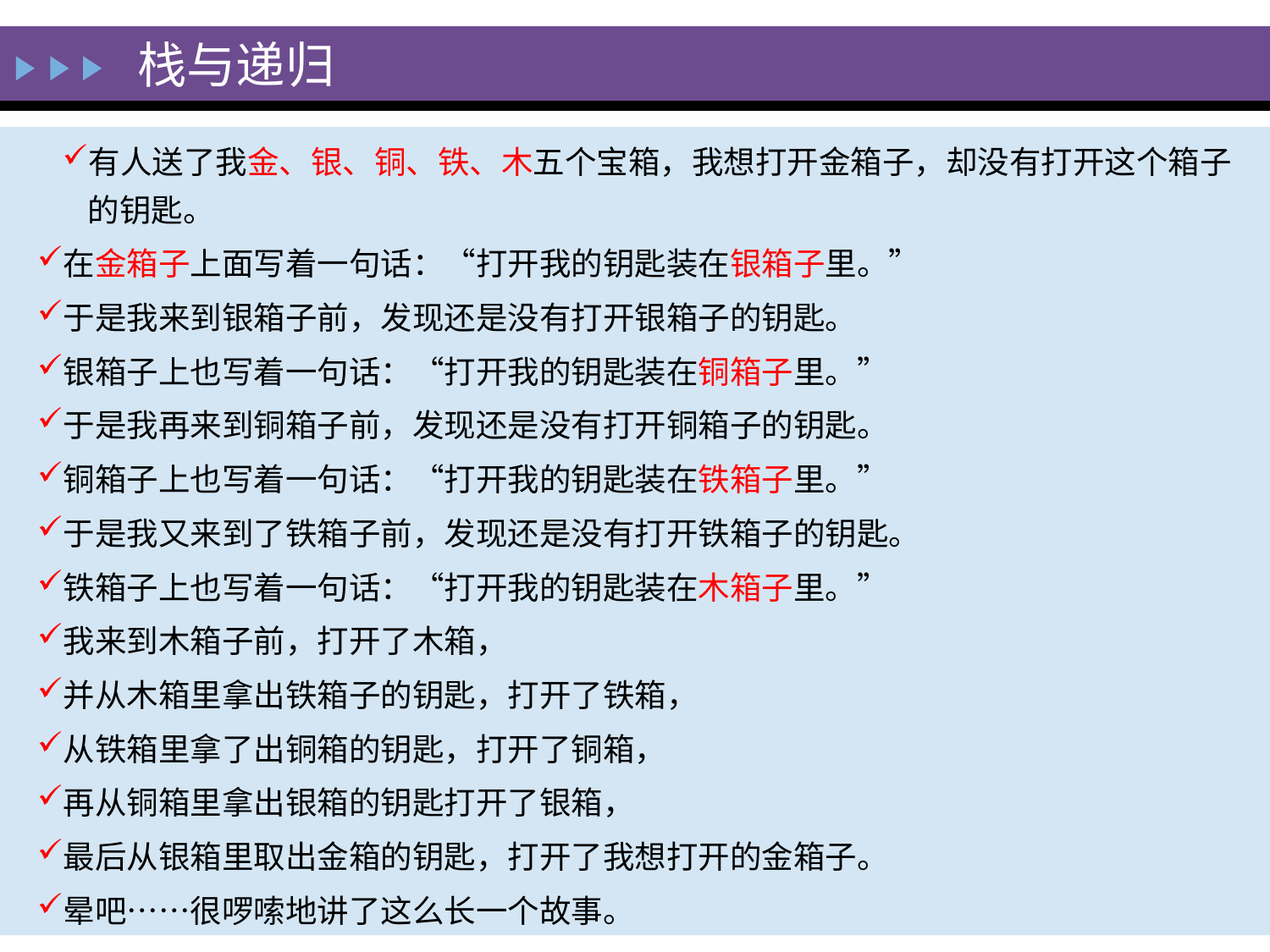

栈与递归
有人送了我金、银、铜、铁、木五个宝箱，我想打开金箱子，却没有打开这个箱子的钥匙。
在金箱子上面写着一句话：“打开我的钥匙装在银箱子里。”
于是我来到银箱子前，发现还是没有打开银箱子的钥匙。
银箱子上也写着一句话：“打开我的钥匙装在铜箱子里。”
于是我再来到铜箱子前，发现还是没有打开铜箱子的钥匙。
铜箱子上也写着一句话：“打开我的钥匙装在铁箱子里。”
于是我又来到了铁箱子前，发现还是没有打开铁箱子的钥匙。
铁箱子上也写着一句话：“打开我的钥匙装在木箱子里。”
我来到木箱子前，打开了木箱，
并从木箱里拿出铁箱子的钥匙，打开了铁箱，
从铁箱里拿了出铜箱的钥匙，打开了铜箱，
再从铜箱里拿出银箱的钥匙打开了银箱，
最后从银箱里取出金箱的钥匙，打开了我想打开的金箱子。
晕吧……很啰嗦地讲了这么长一个故事。